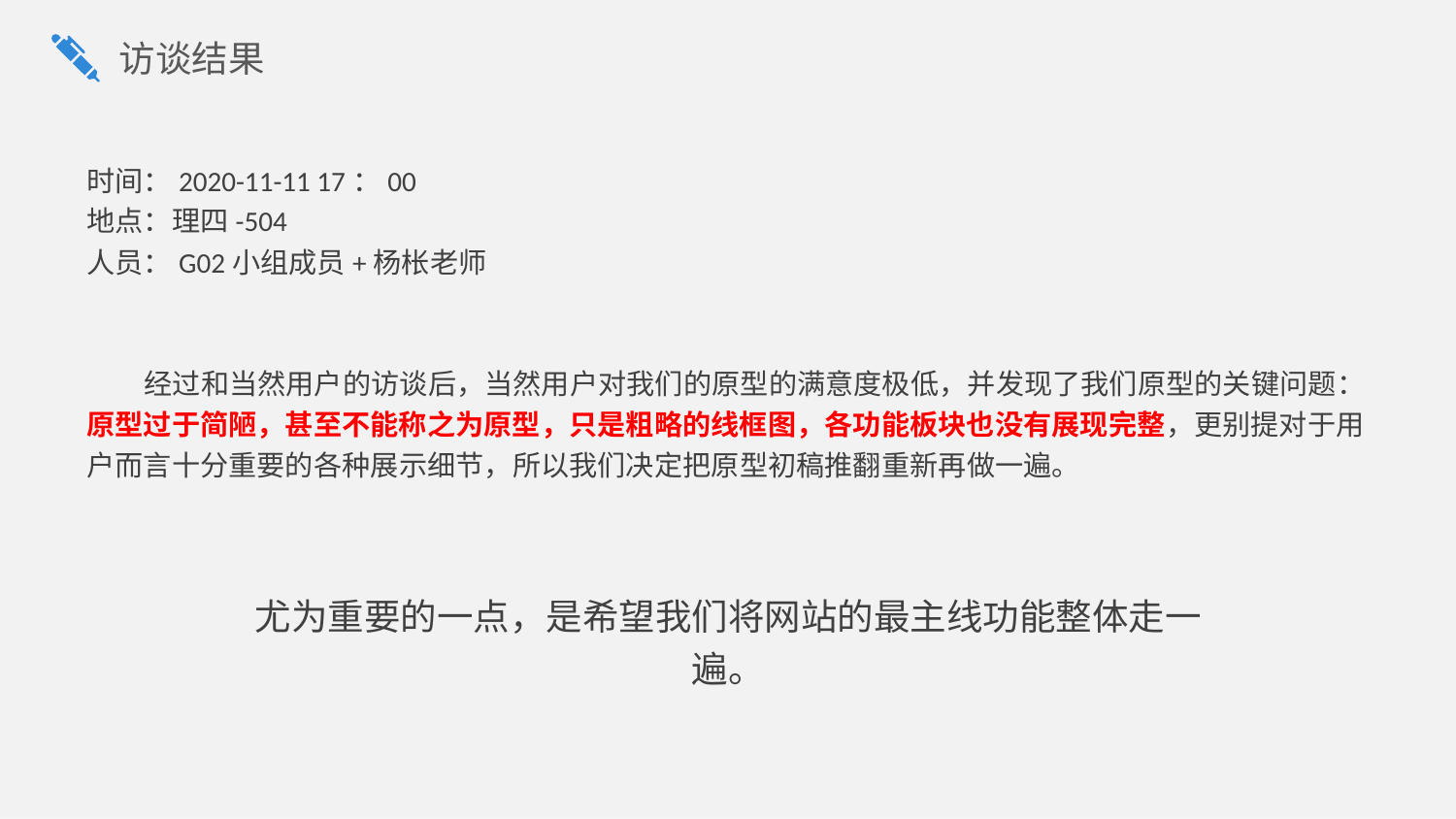

访谈结果
时间：2020-11-11 17：00
地点：理四-504
人员：G02小组成员+杨枨老师

        经过和当然用户的访谈后，当然用户对我们的原型的满意度极低，并发现了我们原型的关键问题：原型过于简陋，甚至不能称之为原型，只是粗略的线框图，各功能板块也没有展现完整，更别提对于用户而言十分重要的各种展示细节，所以我们决定把原型初稿推翻重新再做一遍。
尤为重要的一点，是希望我们将网站的最主线功能整体走一遍。